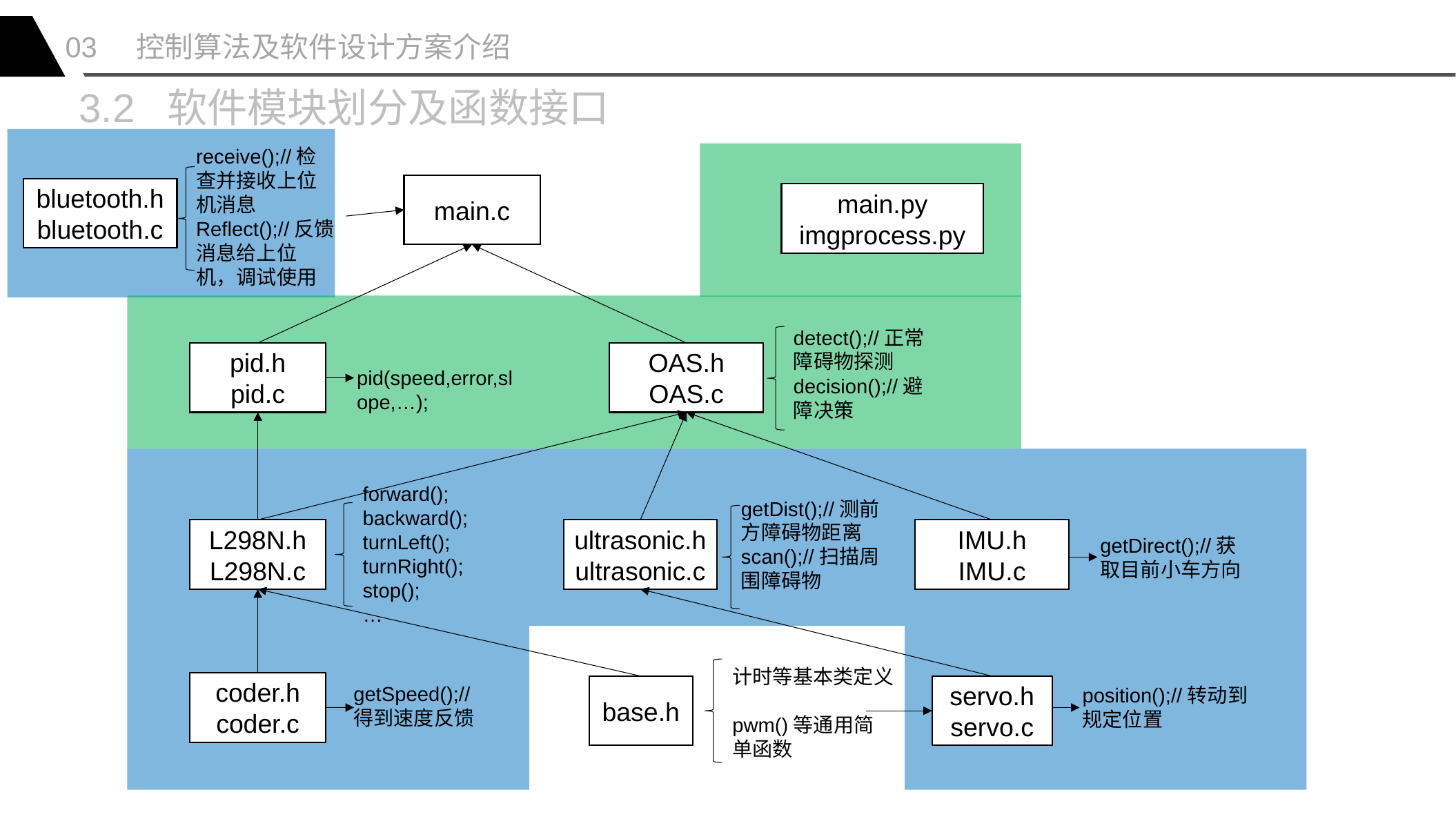

03    控制算法及软件设计方案介绍

3.2  软件模块划分及函数接口

receive();//检查并接收上位机消息
Reflect();//反馈消息给上位机，调试使用

main.c
bluetooth.h
bluetooth.c
main.py
imgprocess.py

detect();//正常障碍物探测
decision();//避障决策

pid.h
pid.c
OAS.h
OAS.c
pid(speed,error,slope,…);

forward();
backward();
turnLeft();
turnRight();
stop();
…
getDist();//测前方障碍物距离
scan();//扫描周围障碍物

L298N.h
L298N.c
ultrasonic.h
ultrasonic.c
IMU.h
IMU.c
getDirect();//获取目前小车方向

计时等基本类定义

pwm()等通用简单函数
coder.h
coder.c
base.h
servo.h
servo.c
getSpeed();//得到速度反馈
position();//转动到规定位置